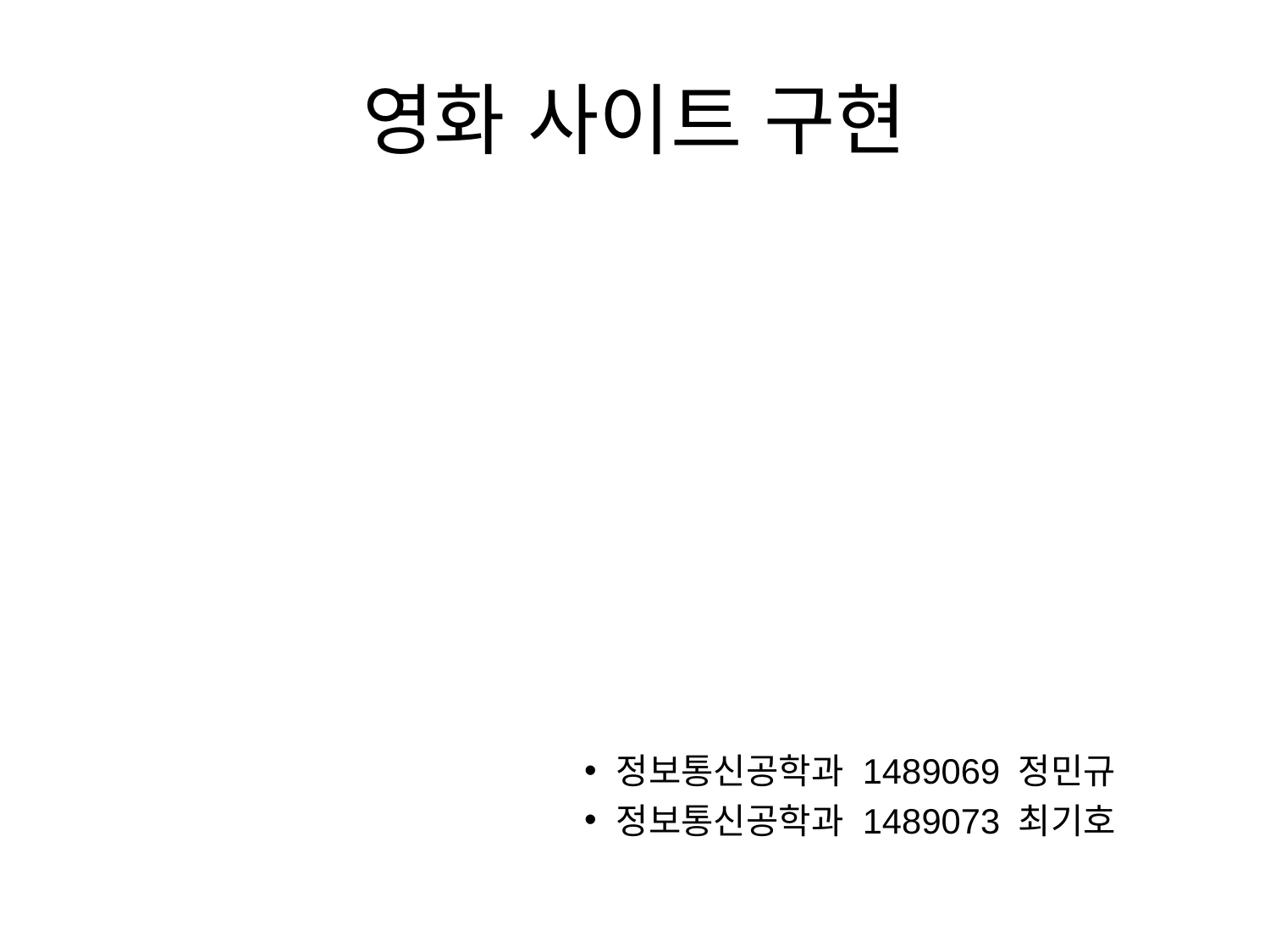

# 영화 사이트 구현

정보통신공학과 1489069 정민규
정보통신공학과 1489073 최기호